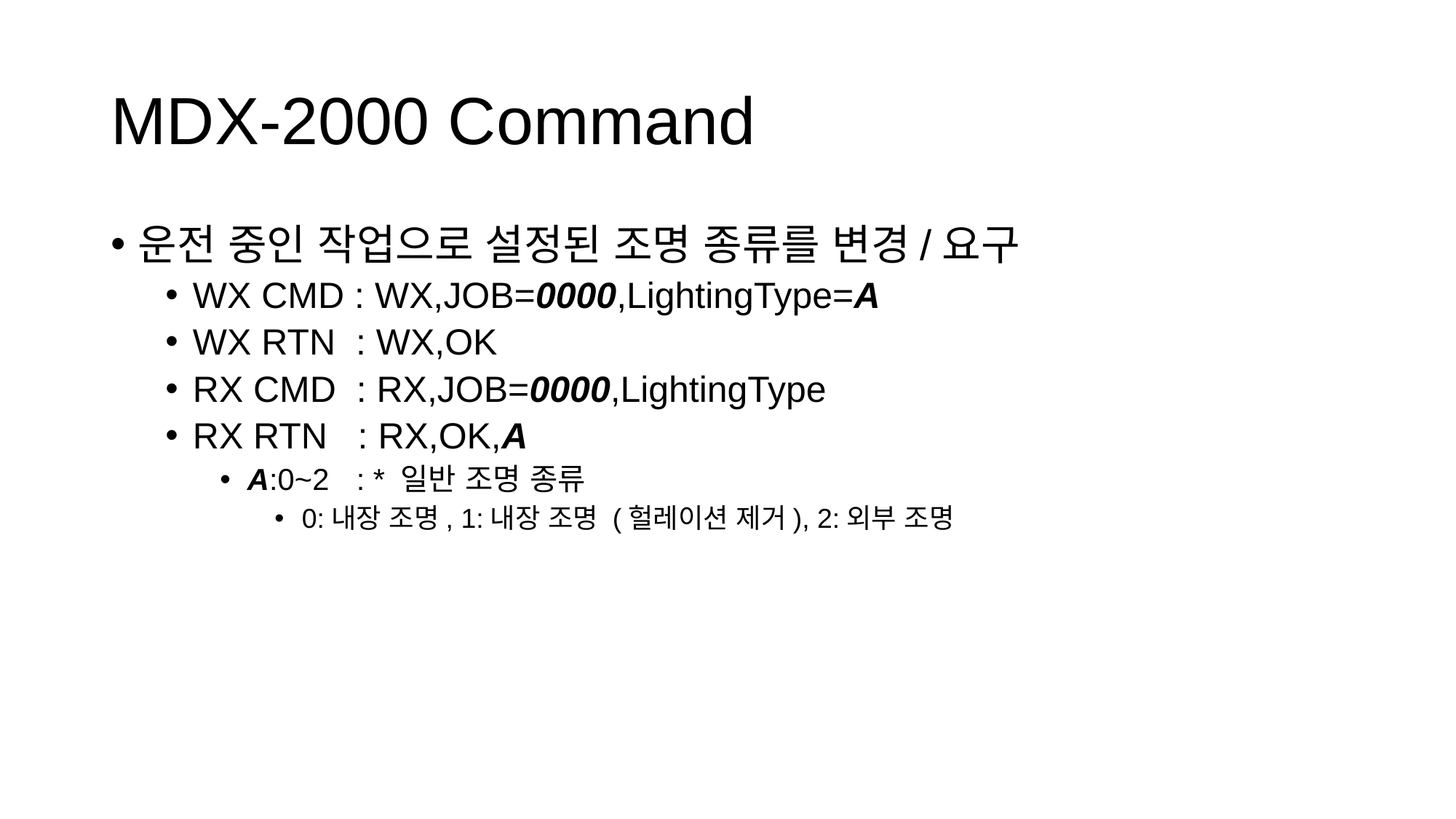

# MDX-2000 Command
운전 중인 작업으로 설정된 조명 종류를 변경/요구
WX CMD : WX,JOB=0000,LightingType=A
WX RTN  : WX,OK
RX CMD  : RX,JOB=0000,LightingType
RX RTN   : RX,OK,A
A:0~2	: * 일반 조명 종류
0:내장 조명, 1:내장 조명 (헐레이션 제거), 2:외부 조명